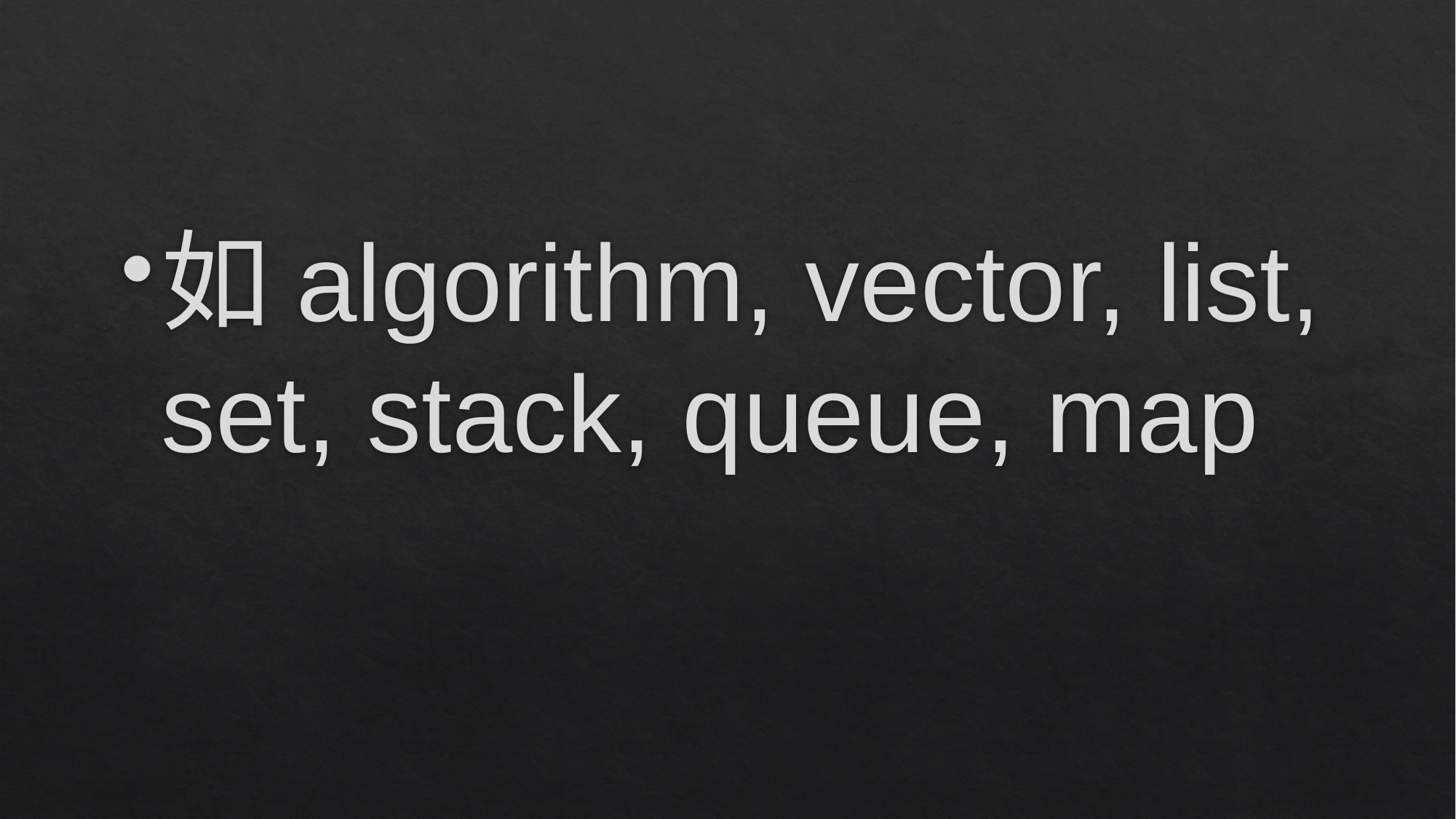

如algorithm, vector, list, set, stack, queue, map